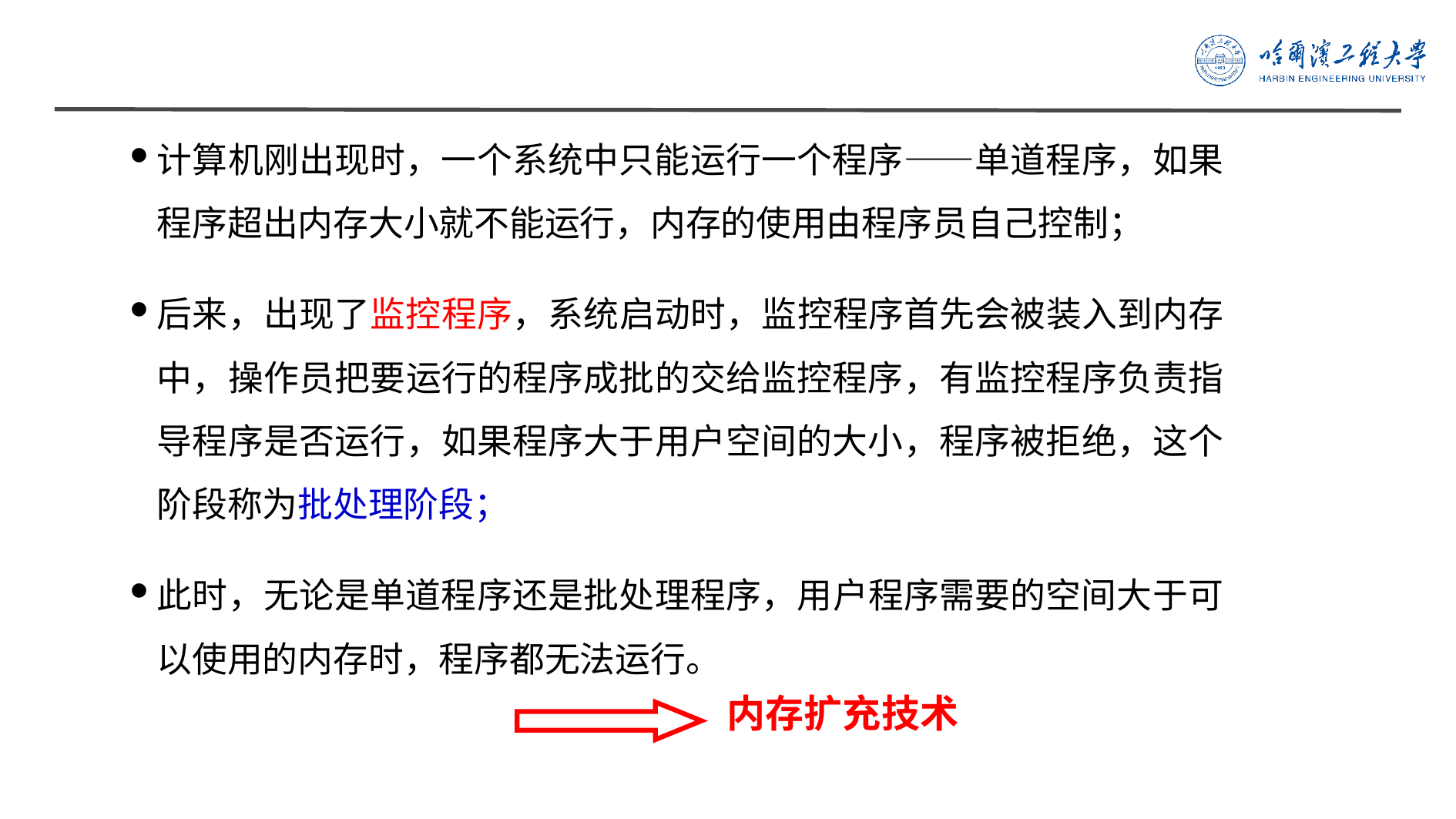

计算机刚出现时，一个系统中只能运行一个程序——单道程序，如果程序超出内存大小就不能运行，内存的使用由程序员自己控制；
后来，出现了监控程序，系统启动时，监控程序首先会被装入到内存中，操作员把要运行的程序成批的交给监控程序，有监控程序负责指导程序是否运行，如果程序大于用户空间的大小，程序被拒绝，这个阶段称为批处理阶段；
此时，无论是单道程序还是批处理程序，用户程序需要的空间大于可以使用的内存时，程序都无法运行。
内存扩充技术